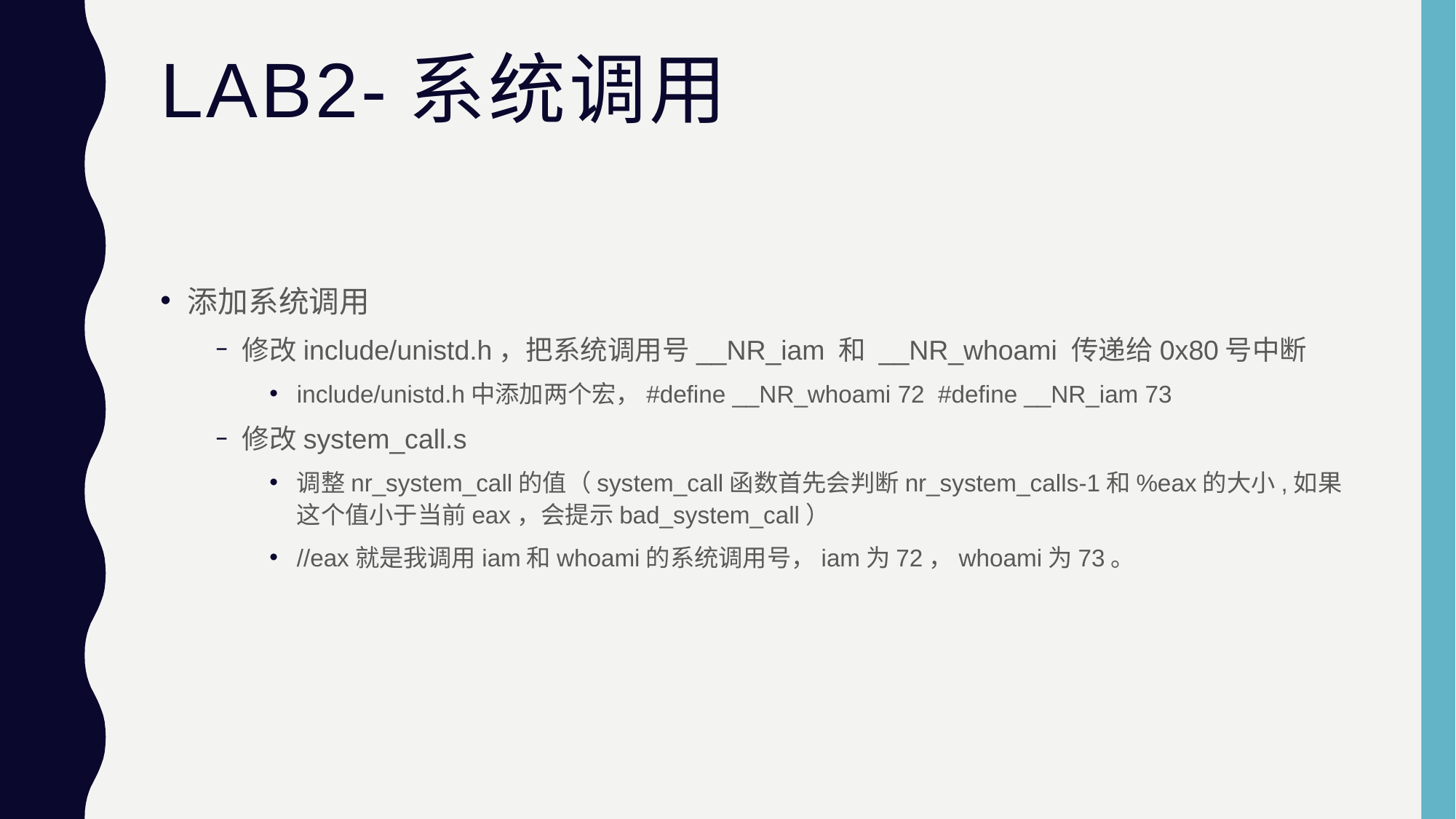

# Lab2-系统调用
添加系统调用
修改include/unistd.h，把系统调用号__NR_iam 和 __NR_whoami 传递给0x80号中断
include/unistd.h中添加两个宏，#define __NR_whoami 72  #define __NR_iam 73
修改system_call.s
调整nr_system_call的值（system_call函数首先会判断nr_system_calls-1和%eax的大小,如果这个值小于当前eax，会提示bad_system_call）
//eax就是我调用iam和whoami的系统调用号，iam为72，whoami为73。